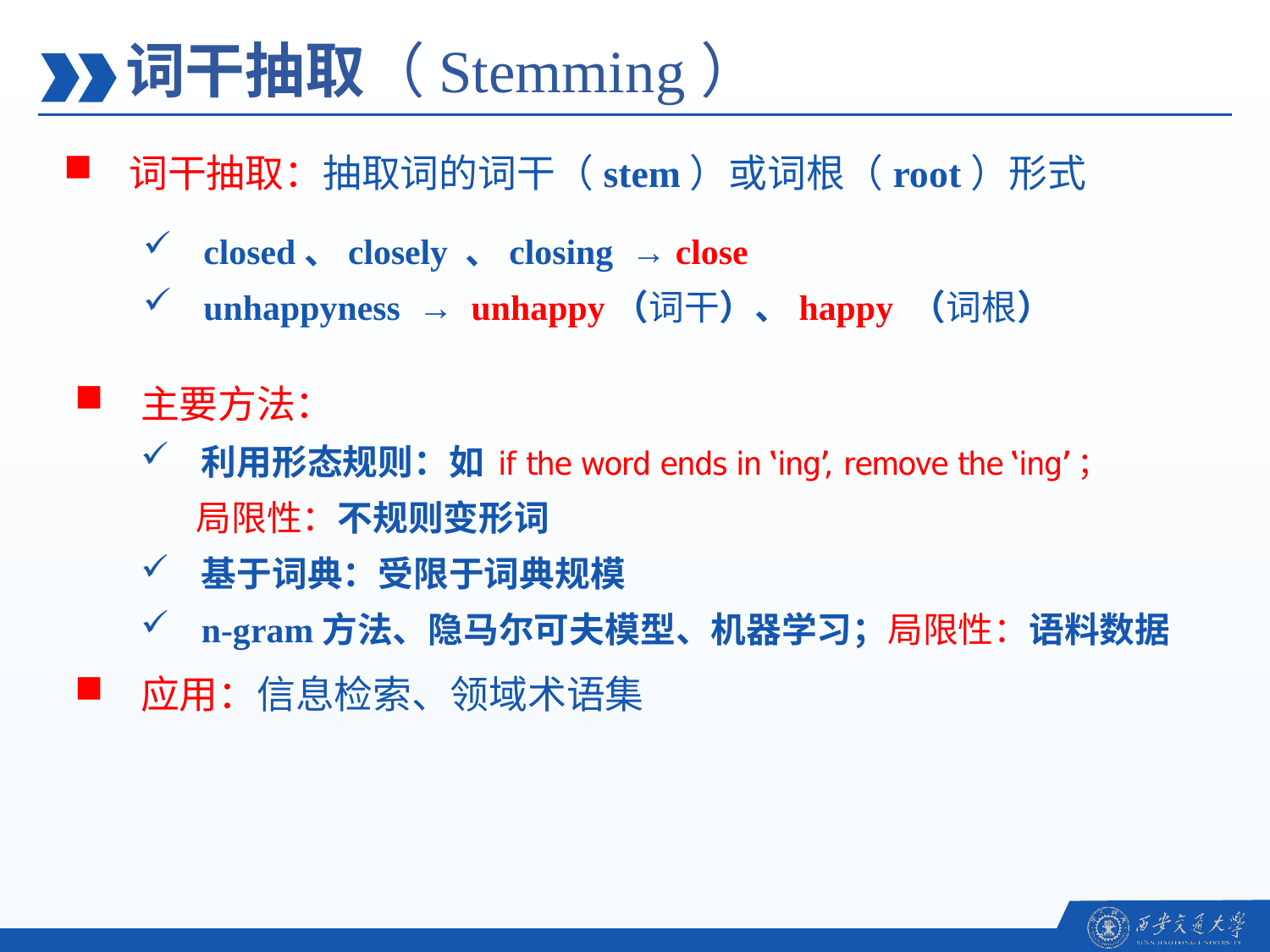

词干抽取（Stemming）
词干抽取：抽取词的词干（stem）或词根（root）形式

closed、closely 、closing  → close
unhappyness  →  unhappy（词干）、happy （词根）
主要方法：
利用形态规则：如 if the word ends in ‘ing’, remove the ‘ing’；
      局限性：不规则变形词
基于词典：受限于词典规模
n-gram方法、隐马尔可夫模型、机器学习；局限性：语料数据
应用：信息检索、领域术语集